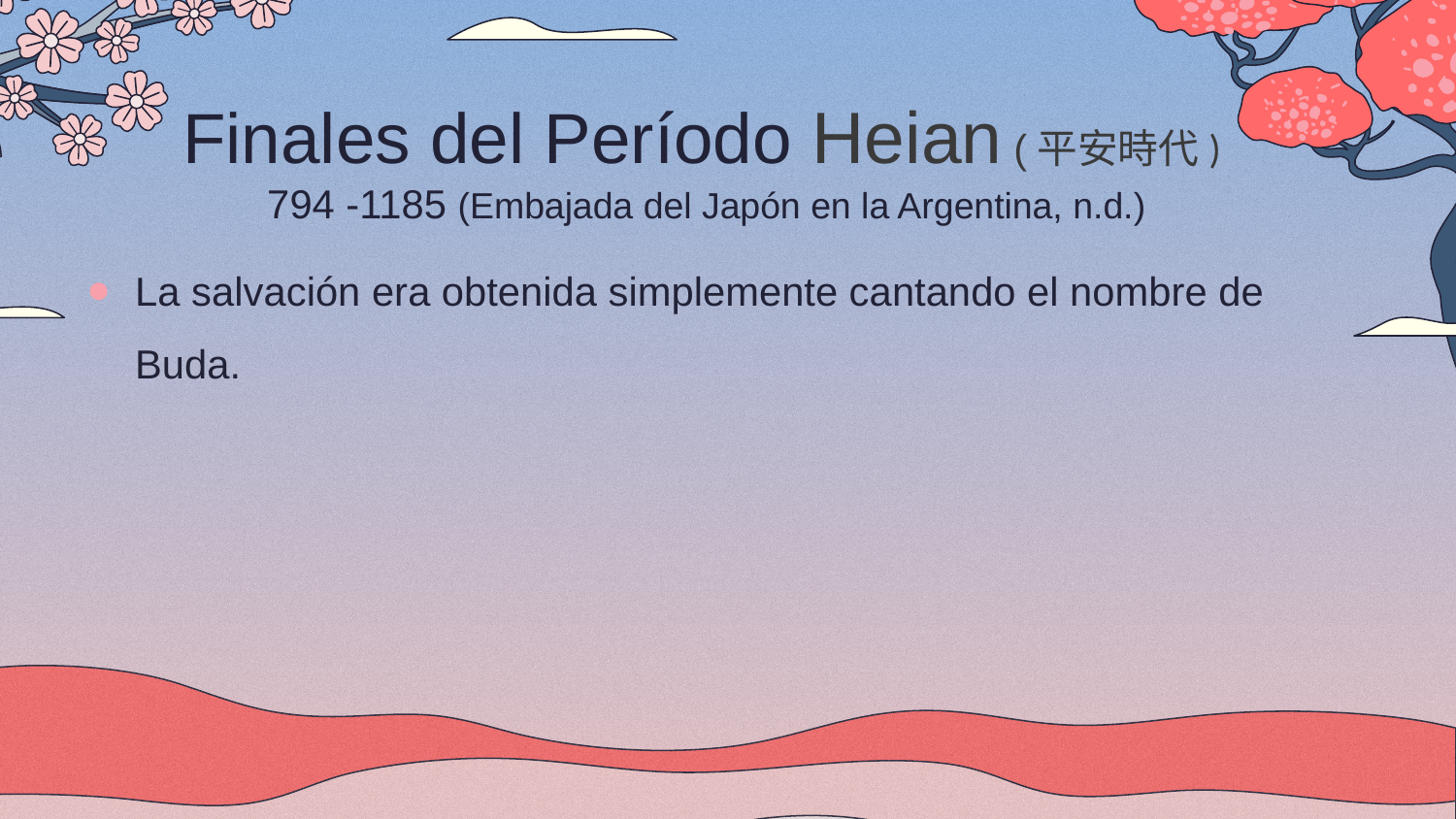

# Finales del Período Heian (平安時代) 794 -1185 (Embajada del Japón en la Argentina, n.d.)
La salvación era obtenida simplemente cantando el nombre de Buda.